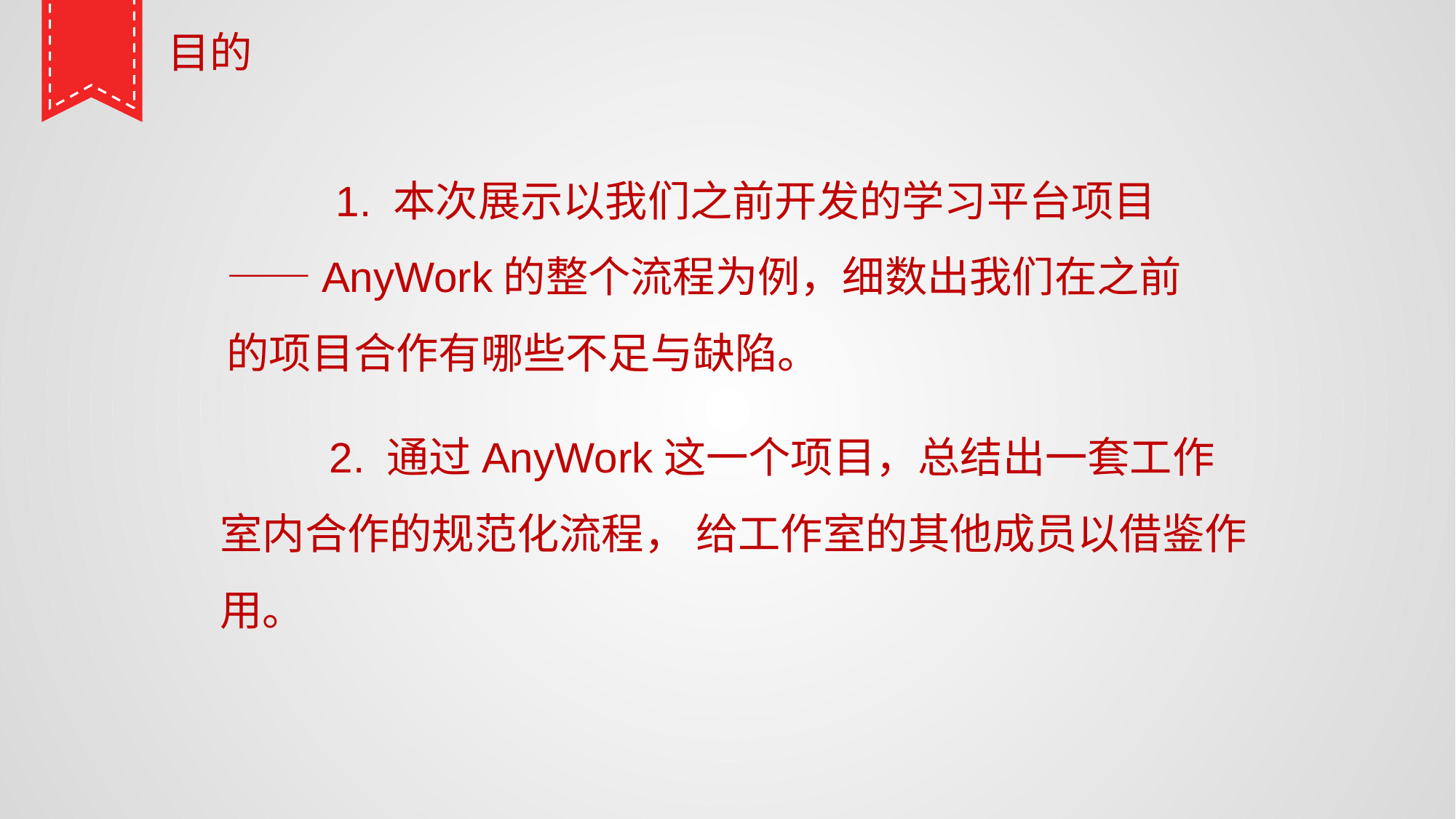

目的
	1. 本次展示以我们之前开发的学习平台项目——AnyWork的整个流程为例，细数出我们在之前的项目合作有哪些不足与缺陷。
	2. 通过AnyWork这一个项目，总结出一套工作室内合作的规范化流程， 给工作室的其他成员以借鉴作用。